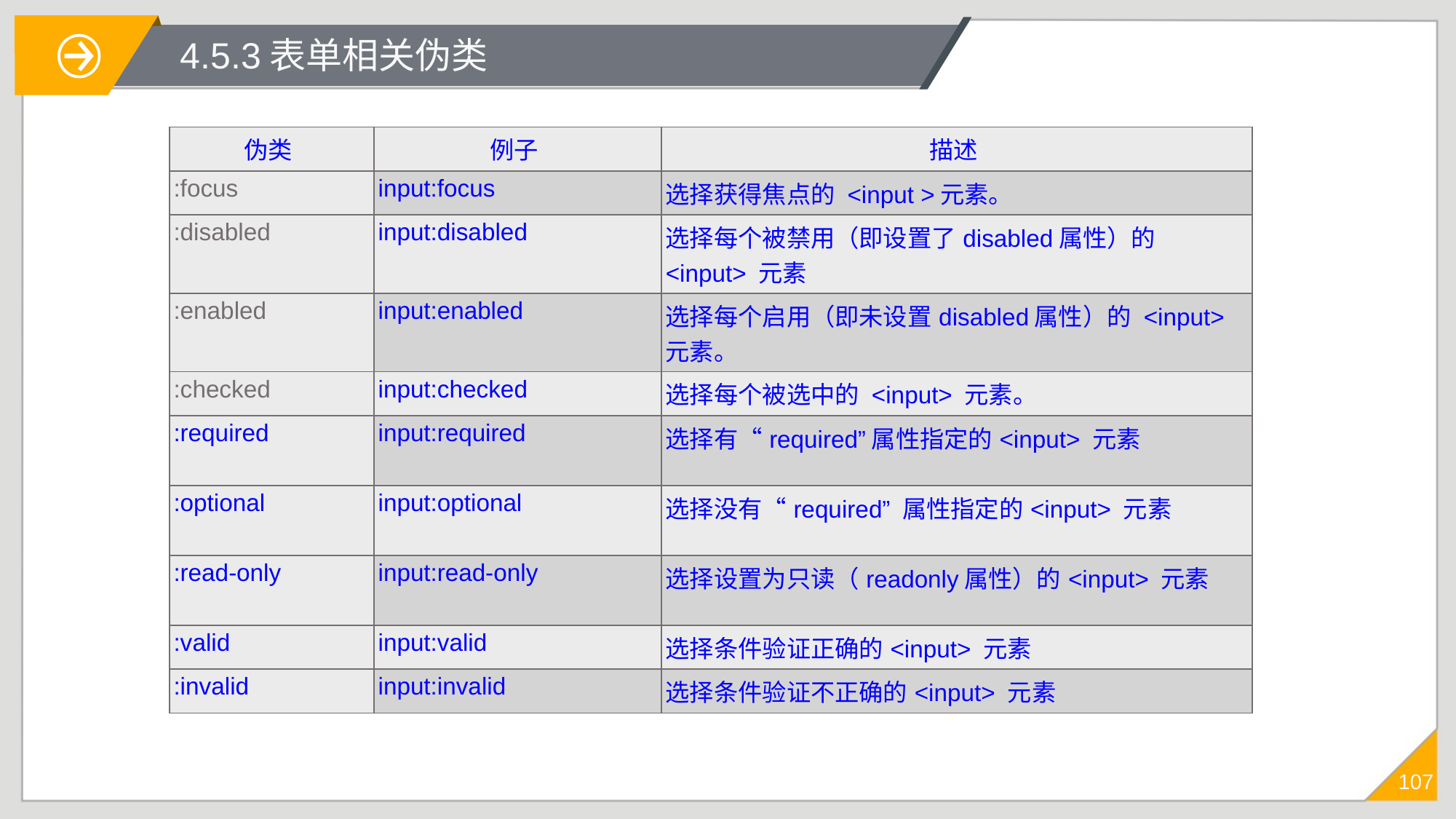

# 4.5.3表单相关伪类
| 伪类 | 例子 | 描述 |
| --- | --- | --- |
| :focus | input:focus | 选择获得焦点的 <input >元素。 |
| :disabled | input:disabled | 选择每个被禁用（即设置了disabled属性）的 <input> 元素 |
| :enabled | input:enabled | 选择每个启用（即未设置disabled属性）的 <input> 元素。 |
| :checked | input:checked | 选择每个被选中的 <input> 元素。 |
| :required | input:required | 选择有“required”属性指定的<input> 元素 |
| :optional | input:optional | 选择没有“required” 属性指定的<input> 元素 |
| :read-only | input:read-only | 选择设置为只读（readonly属性）的<input> 元素 |
| :valid | input:valid | 选择条件验证正确的<input> 元素 |
| :invalid | input:invalid | 选择条件验证不正确的<input> 元素 |